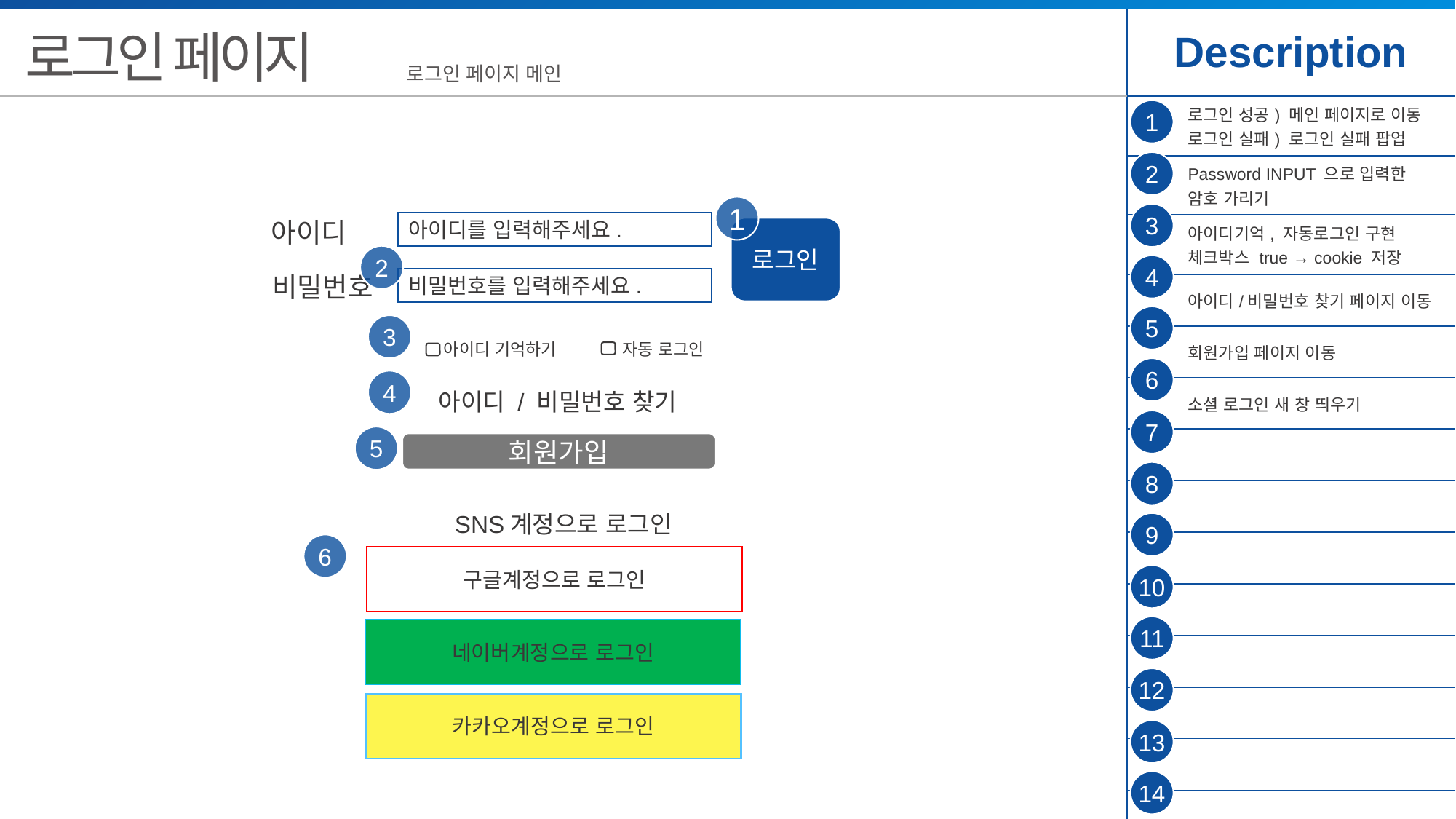

| Description |  |
| --- | --- |
|  | 로그인 성공) 메인 페이지로 이동 로그인 실패) 로그인 실패 팝업 |
|  | Password INPUT 으로 입력한 암호 가리기 |
|  | 아이디기억, 자동로그인 구현 체크박스 true → cookie 저장 |
|  | 아이디/비밀번호 찾기 페이지 이동 |
|  | 회원가입 페이지 이동 |
|  | 소셜 로그인 새 창 띄우기 |
|  |  |
|  |  |
|  |  |
|  |  |
|  |  |
|  |  |
|  |  |
|  |  |
로그인 페이지
로그인 페이지 메인
1
2
1
3
아이디
아이디를 입력해주세요.
로그인
2
4
비밀번호
비밀번호를 입력해주세요.
5
3
아이디 기억하기
자동 로그인

6
4
아이디 / 비밀번호 찾기
7
5
회원가입
8
SNS계정으로 로그인
9
6
구글계정으로 로그인
10
11
네이버계정으로 로그인
12
카카오계정으로 로그인
13
14